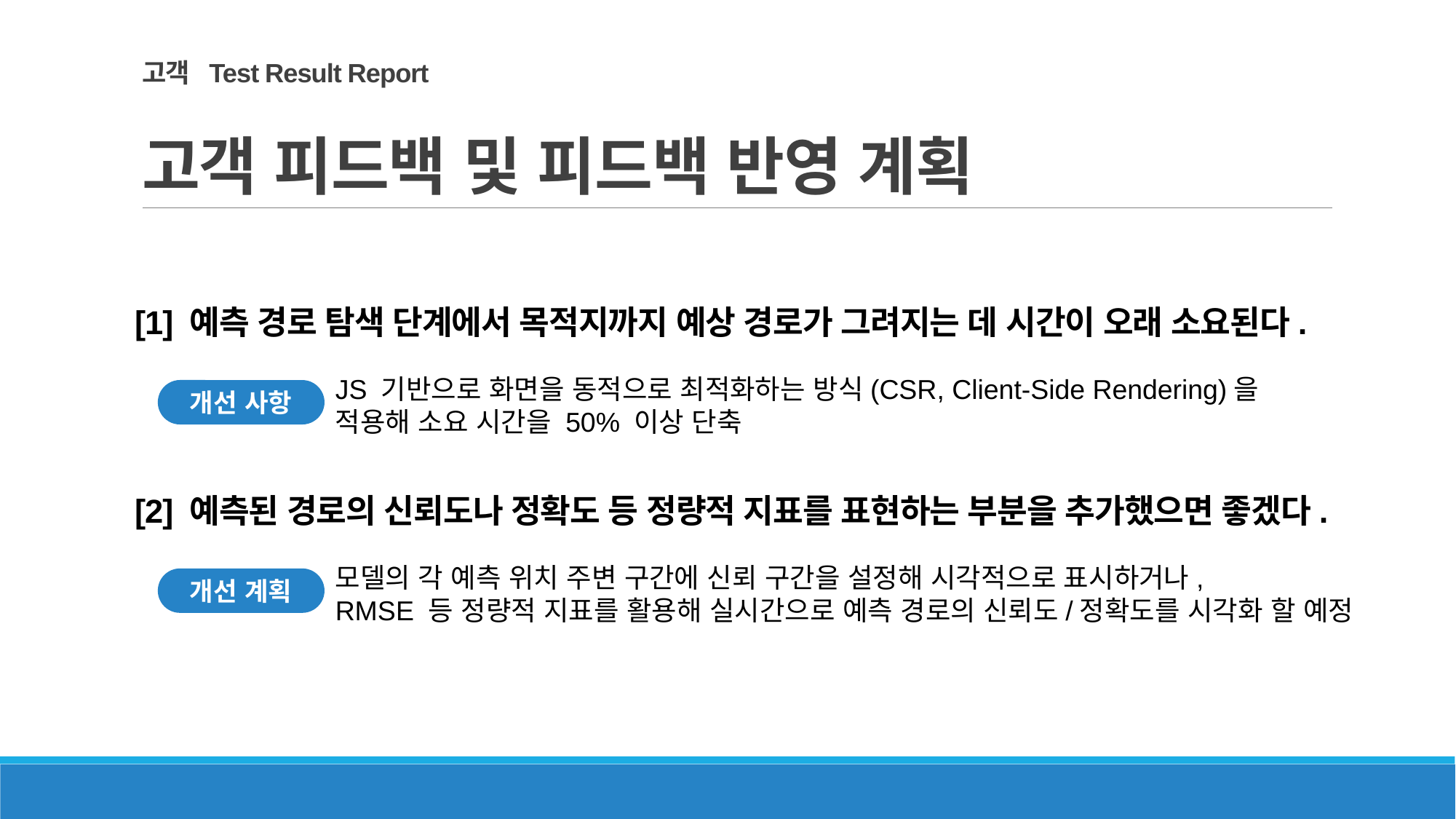

# 고객  Test Result Report 고객 피드백 및 피드백 반영 계획
[1] 예측 경로 탐색 단계에서 목적지까지 예상 경로가 그려지는 데 시간이 오래 소요된다.
JS 기반으로 화면을 동적으로 최적화하는 방식(CSR, Client-Side Rendering)을
적용해 소요 시간을 50% 이상 단축
개선 사항
[2] 예측된 경로의 신뢰도나 정확도 등 정량적 지표를 표현하는 부분을 추가했으면 좋겠다.
모델의 각 예측 위치 주변 구간에 신뢰 구간을 설정해 시각적으로 표시하거나,
RMSE 등 정량적 지표를 활용해 실시간으로 예측 경로의 신뢰도/정확도를 시각화 할 예정
개선 계획